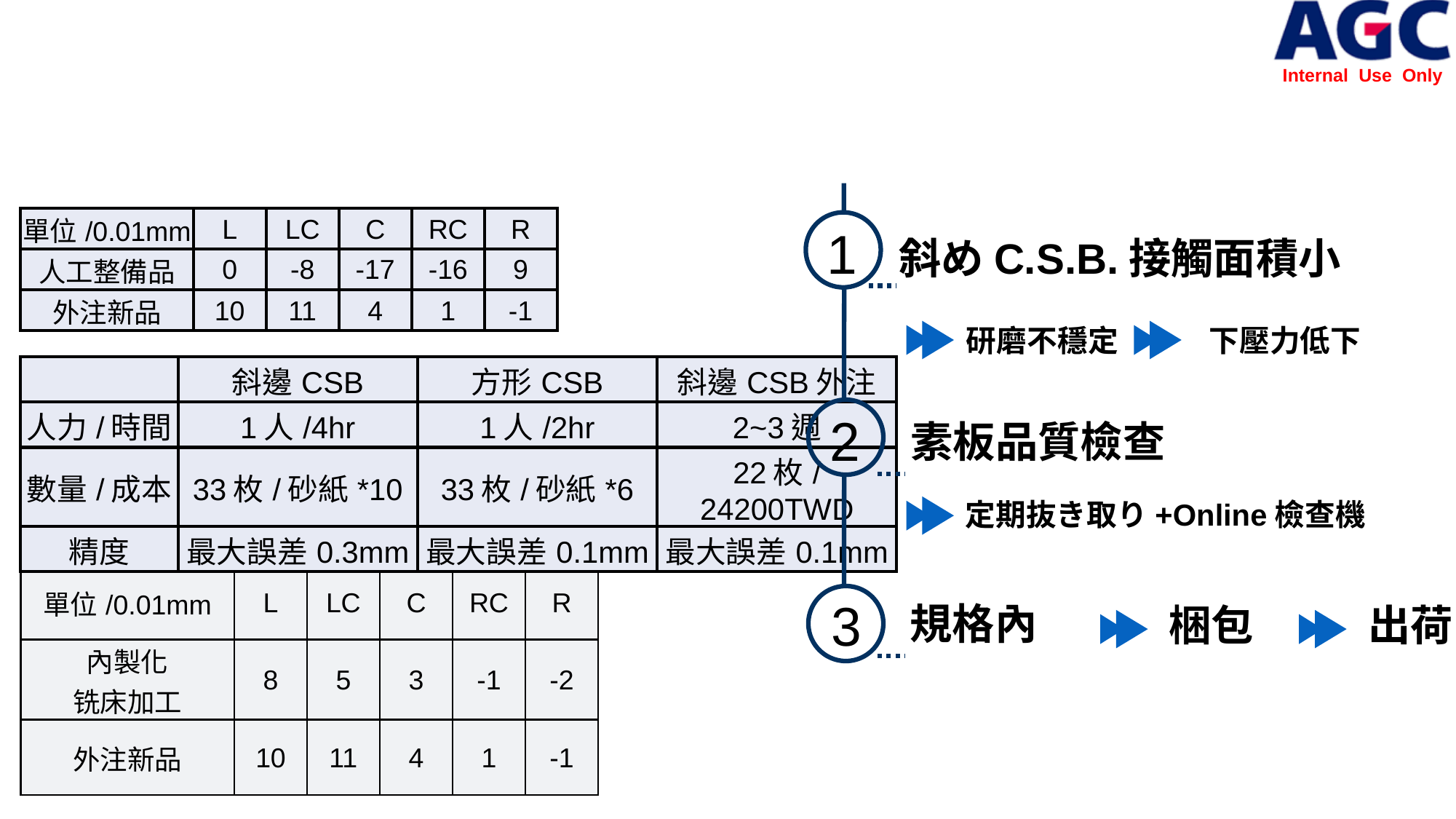

| 單位/0.01mm | L | LC | C | RC | R |
| --- | --- | --- | --- | --- | --- |
| 人工整備品 | 0 | -8 | -17 | -16 | 9 |
| 外注新品 | 10 | 11 | 4 | 1 | -1 |

1
斜めC.S.B.接觸面積小

研磨不穩定
下壓力低下

|  | 斜邊CSB | 方形CSB | 斜邊CSB外注 |
| --- | --- | --- | --- |
| 人力/時間 | 1人/4hr | 1人/2hr | 2~3週 |
| 數量/成本 | 33枚/砂紙\*10 | 33枚/砂紙\*6 | 22枚/24200TWD |
| 精度 | 最大誤差0.3mm | 最大誤差0.1mm | 最大誤差0.1mm |

素板品質檢查
2

定期抜き取り+Online檢查機

| 單位/0.01mm | L | LC | C | RC | R |
| --- | --- | --- | --- | --- | --- |
| 內製化 铣床加工 | 8 | 5 | 3 | -1 | -2 |
| 外注新品 | 10 | 11 | 4 | 1 | -1 |

規格內
梱包
出荷
3